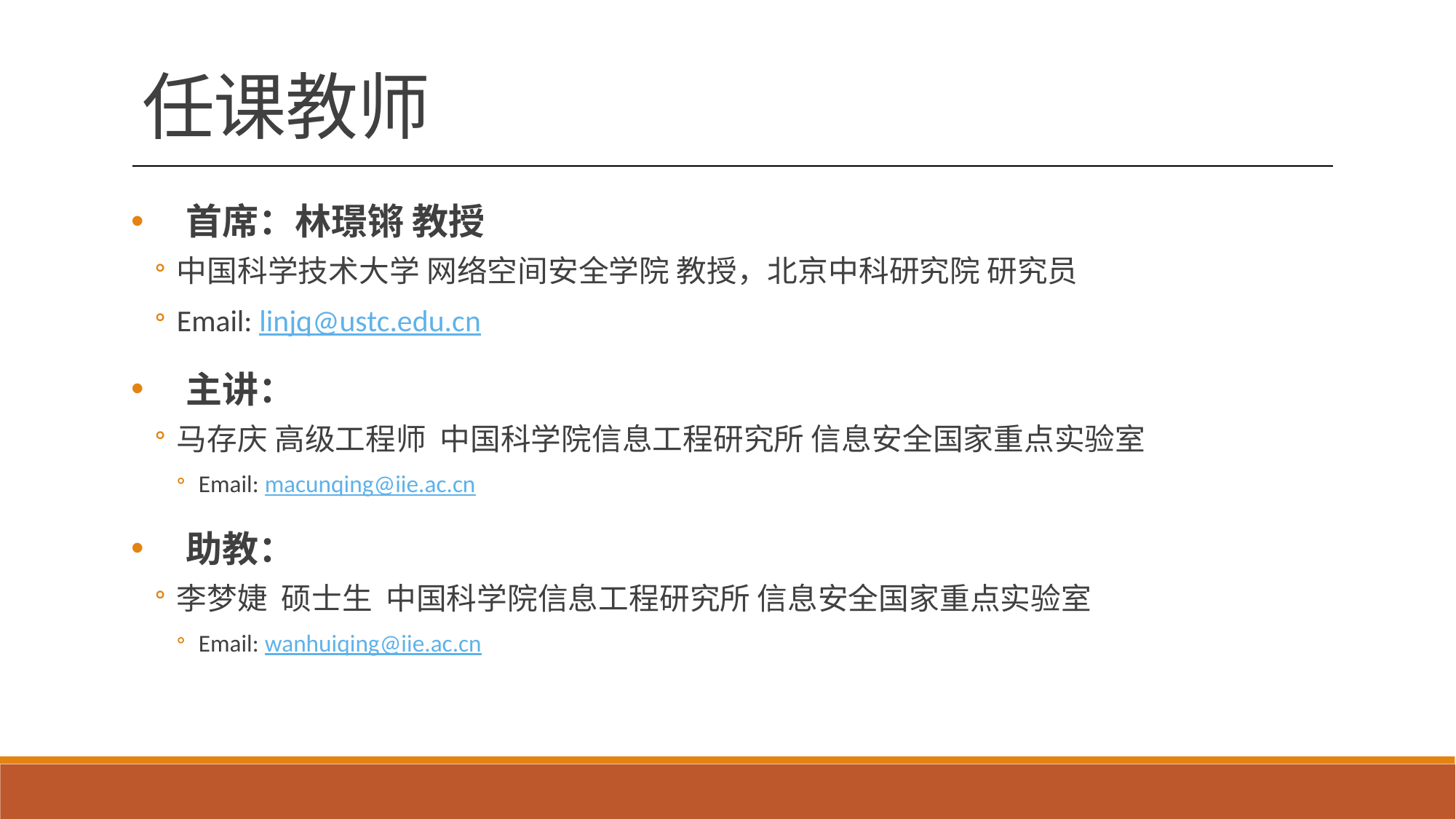

# 任课教师
首席：林璟锵 教授
中国科学技术大学 网络空间安全学院 教授，北京中科研究院 研究员
Email: linjq@ustc.edu.cn
主讲：
马存庆 高级工程师  中国科学院信息工程研究所 信息安全国家重点实验室
Email: macunqing@iie.ac.cn
助教：
李梦婕  硕士生  中国科学院信息工程研究所 信息安全国家重点实验室
Email: wanhuiqing@iie.ac.cn